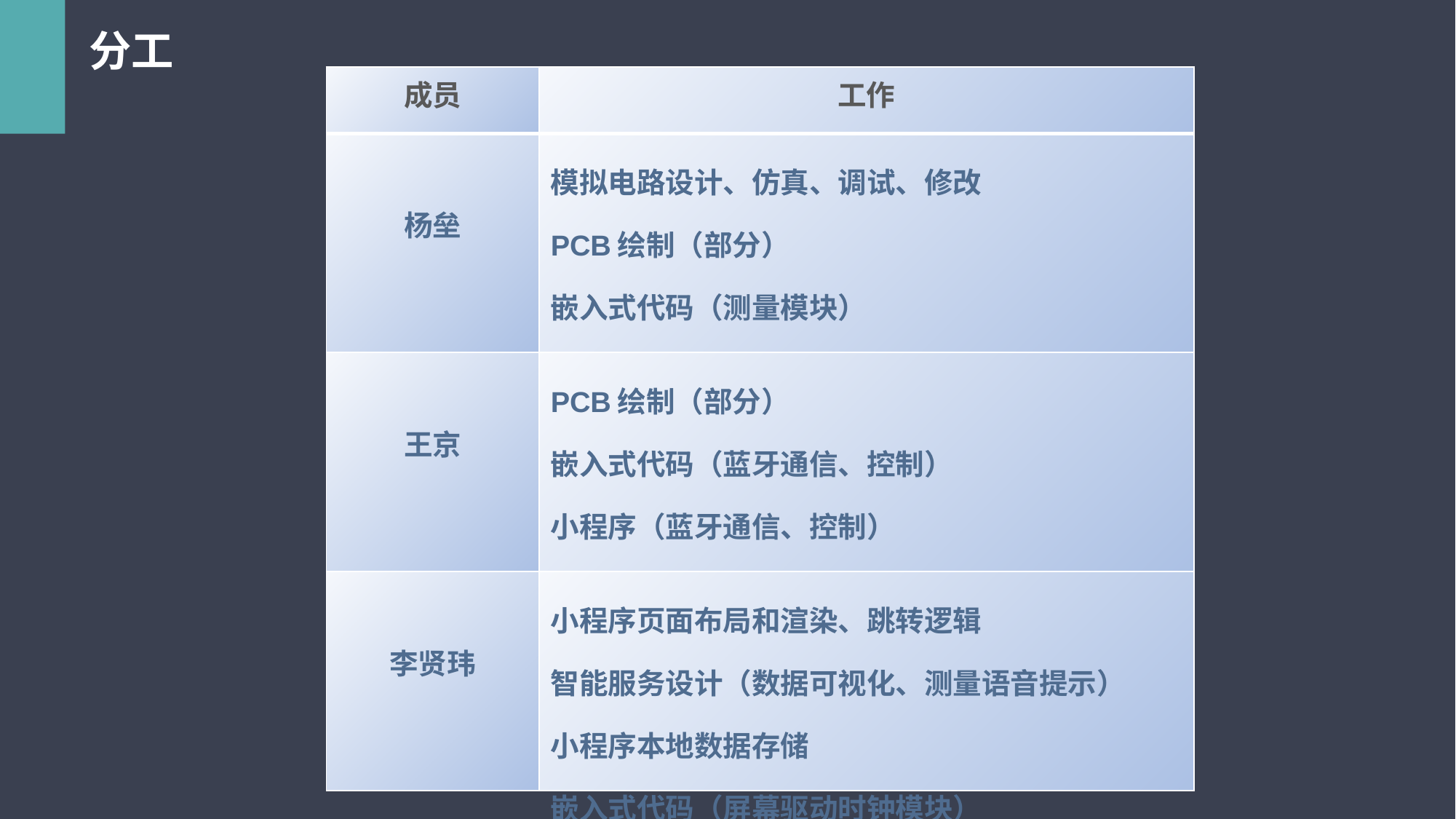

分工
| 成员 | 工作 |
| --- | --- |
| 杨垒 | 模拟电路设计、仿真、调试、修改 PCB绘制（部分） 嵌入式代码（测量模块） 整体布局、焊接。 |
| 王京 | PCB绘制（部分） 嵌入式代码（蓝牙通信、控制） 小程序（蓝牙通信、控制） 外壳设计与制作 |
| 李贤玮 | 小程序页面布局和渲染、跳转逻辑 智能服务设计（数据可视化、测量语音提示） 小程序本地数据存储 嵌入式代码（屏幕驱动时钟模块） |